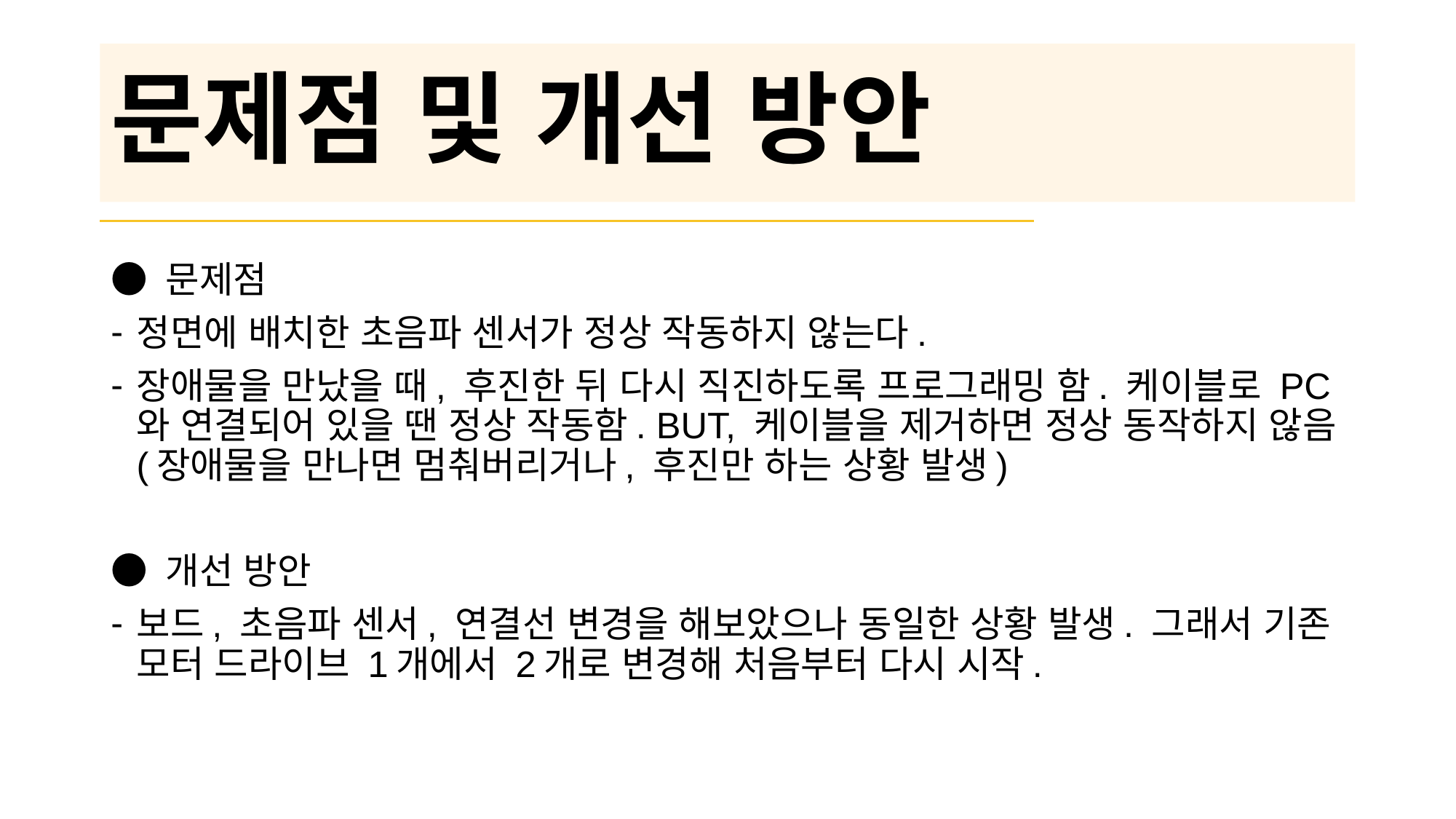

# 문제점 및 개선 방안
● 문제점
정면에 배치한 초음파 센서가 정상 작동하지 않는다.
장애물을 만났을 때, 후진한 뒤 다시 직진하도록 프로그래밍 함. 케이블로 PC와 연결되어 있을 땐 정상 작동함. BUT, 케이블을 제거하면 정상 동작하지 않음(장애물을 만나면 멈춰버리거나, 후진만 하는 상황 발생)

● 개선 방안
보드, 초음파 센서, 연결선 변경을 해보았으나 동일한 상황 발생. 그래서 기존 모터 드라이브 1개에서 2개로 변경해 처음부터 다시 시작.
6